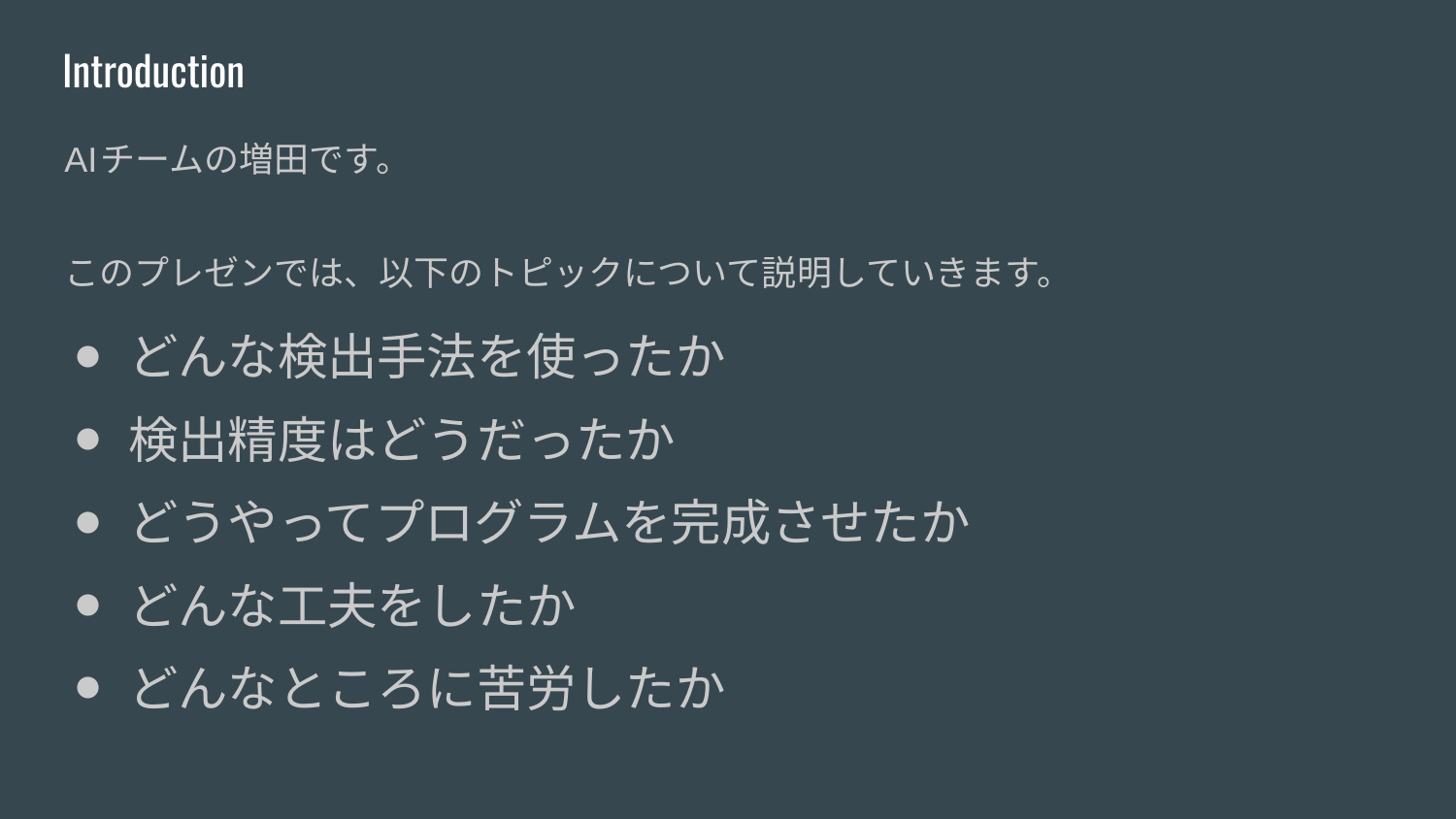

# Introduction
AIチームの増田です。

このプレゼンでは、以下のトピックについて説明していきます。
どんな検出手法を使ったか
検出精度はどうだったか
どうやってプログラムを完成させたか
どんな工夫をしたか
どんなところに苦労したか